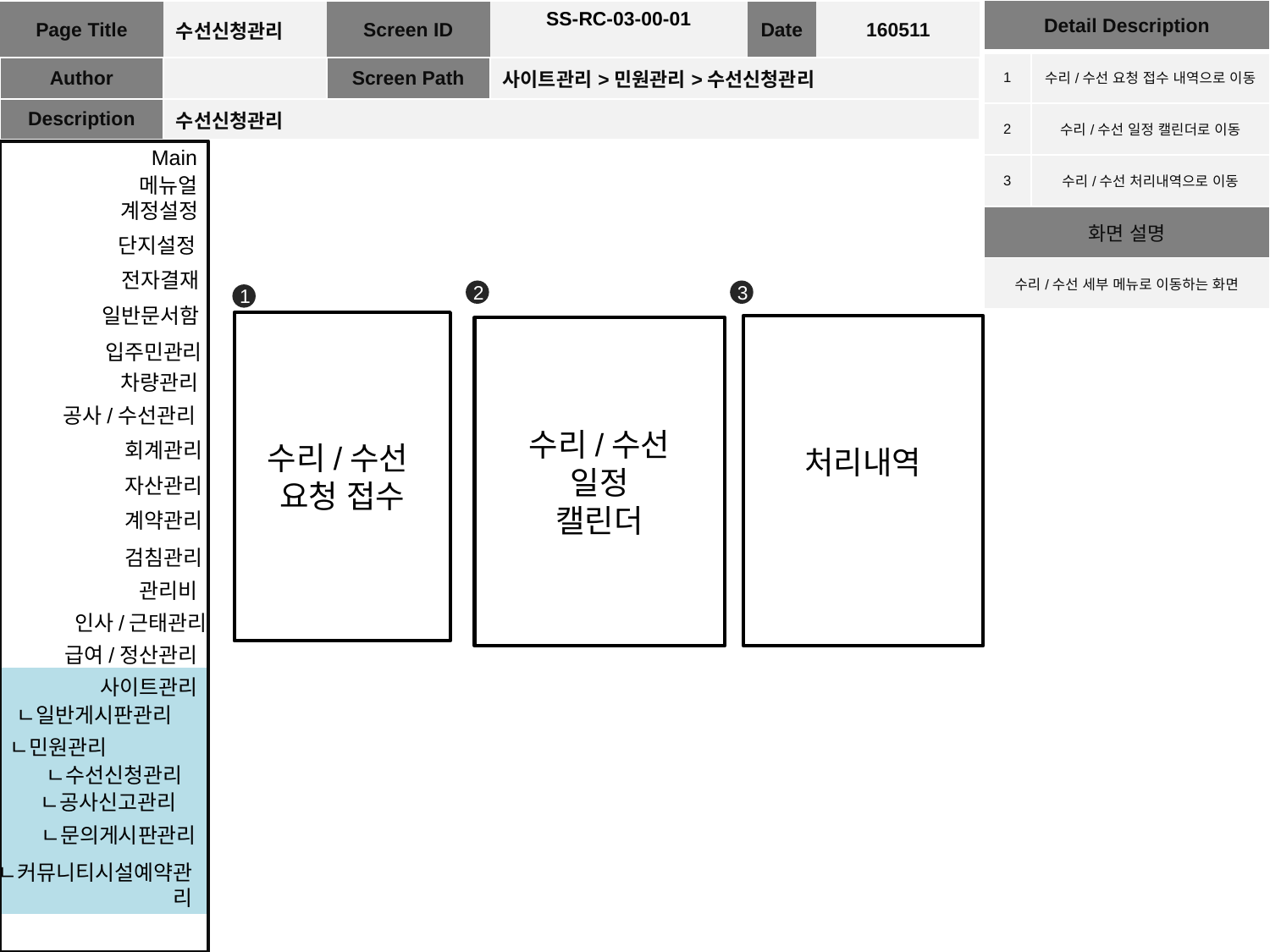

| Detail Description |  |
| --- | --- |
| 1 | 수리/수선 요청 접수 내역으로 이동 |
| 2 | 수리/수선 일정 캘린더로 이동 |
| 3 | 수리/수선 처리내역으로 이동 |
| 화면 설명 |  |
| 수리/수선 세부 메뉴로 이동하는 화면 |  |
| Page Title | 수선신청관리 | Screen ID | SS-RC-03-00-01 | Date | 160511 |
| --- | --- | --- | --- | --- | --- |
| Author |  | Screen Path | 사이트관리>민원관리>수선신청관리 |  |  |
| Description | 수선신청관리 |  |  |  |  |
Main

메뉴얼
계정설정
단지설정
전자결재
2
3
1
일반문서함
수리/수선
요청 접수
처리내역

수리/수선
일정
캘린더
입주민관리
차량관리
공사/수선관리
회계관리
자산관리
계약관리
검침관리
관리비
인사/근태관리
급여/정산관리

사이트관리
ㄴ일반게시판관리
ㄴ민원관리
ㄴ수선신청관리
ㄴ공사신고관리
ㄴ문의게시판관리
ㄴ커뮤니티시설예약관리